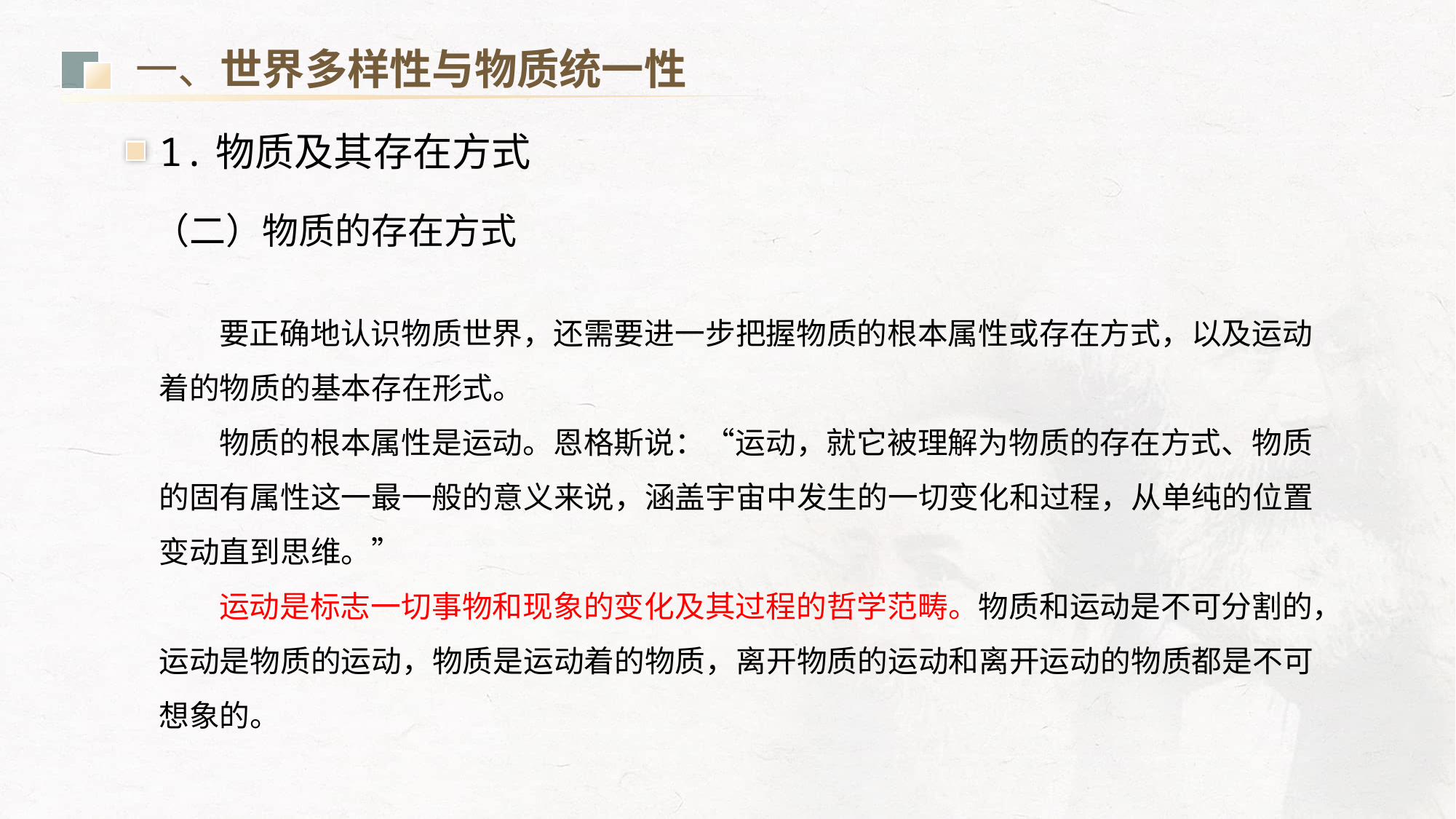

一、世界多样性与物质统一性

1.物质及其存在方式

（二）物质的存在方式
要正确地认识物质世界，还需要进一步把握物质的根本属性或存在方式，以及运动着的物质的基本存在形式。
物质的根本属性是运动。恩格斯说：“运动，就它被理解为物质的存在方式、物质的固有属性这一最一般的意义来说，涵盖宇宙中发生的一切变化和过程，从单纯的位置变动直到思维。”
运动是标志一切事物和现象的变化及其过程的哲学范畴。物质和运动是不可分割的，运动是物质的运动，物质是运动着的物质，离开物质的运动和离开运动的物质都是不可想象的。